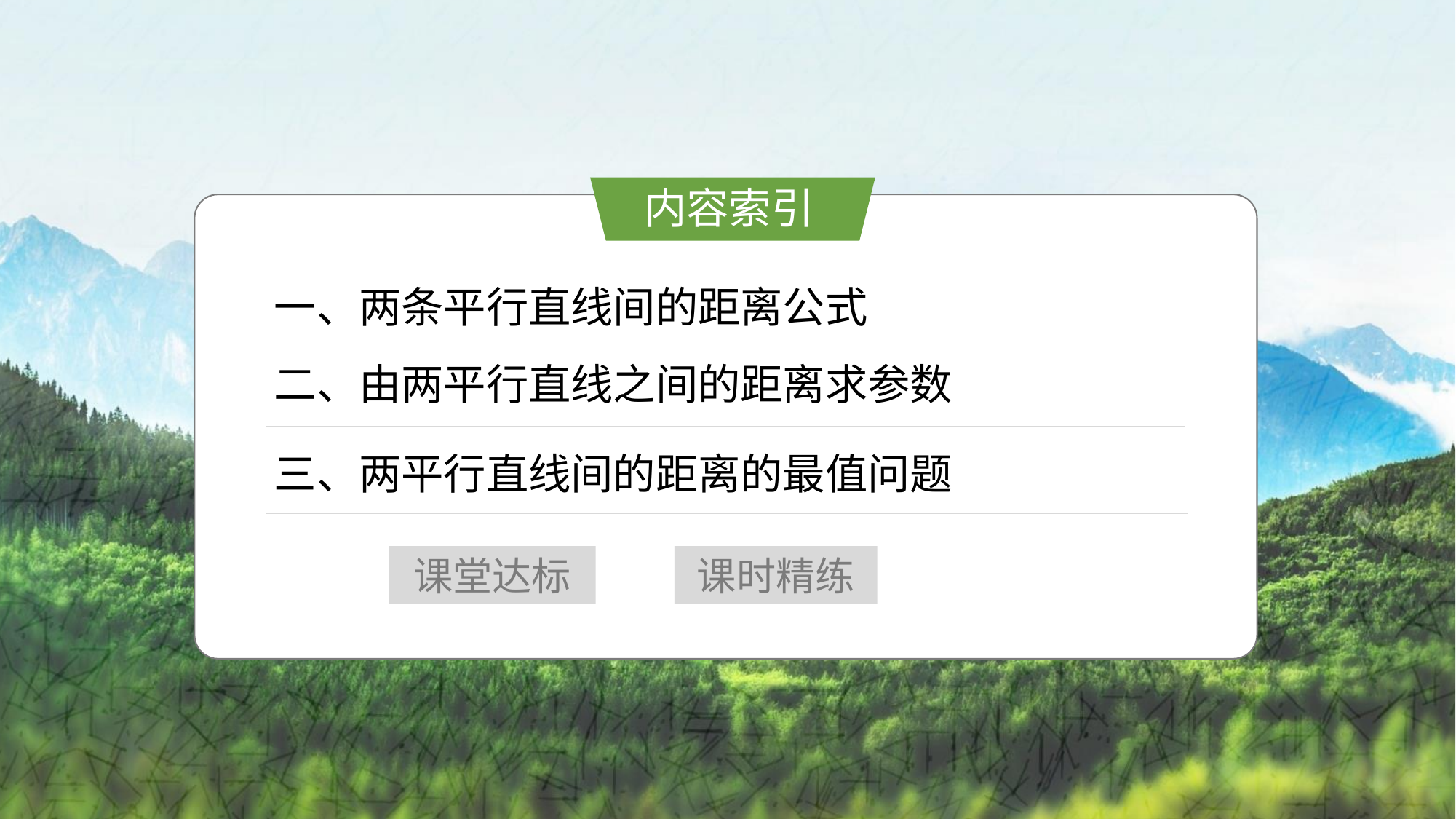

内容索引

一、两条平行直线间的距离公式
二、由两平行直线之间的距离求参数

三、两平行直线间的距离的最值问题
课堂达标
课时精练